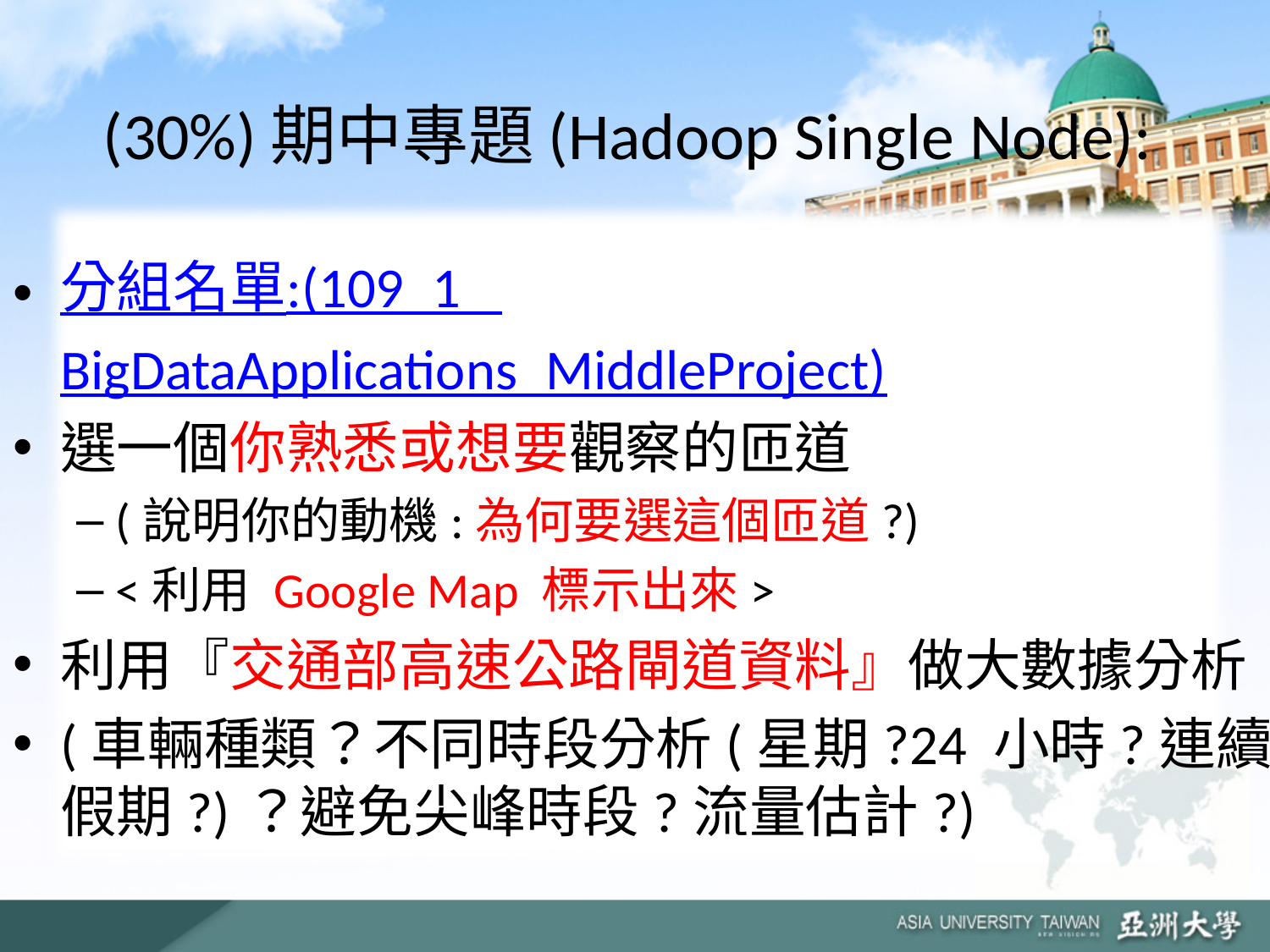

# (30%)期中專題(Hadoop Single Node):
分組名單:(109_1_ BigDataApplications_MiddleProject)
選一個你熟悉或想要觀察的匝道
(說明你的動機:為何要選這個匝道?)
<利用 Google Map 標示出來>
利用『交通部高速公路閘道資料』做大數據分析
(車輛種類？不同時段分析(星期?24 小時?連續假期?)？避免尖峰時段?流量估計?)